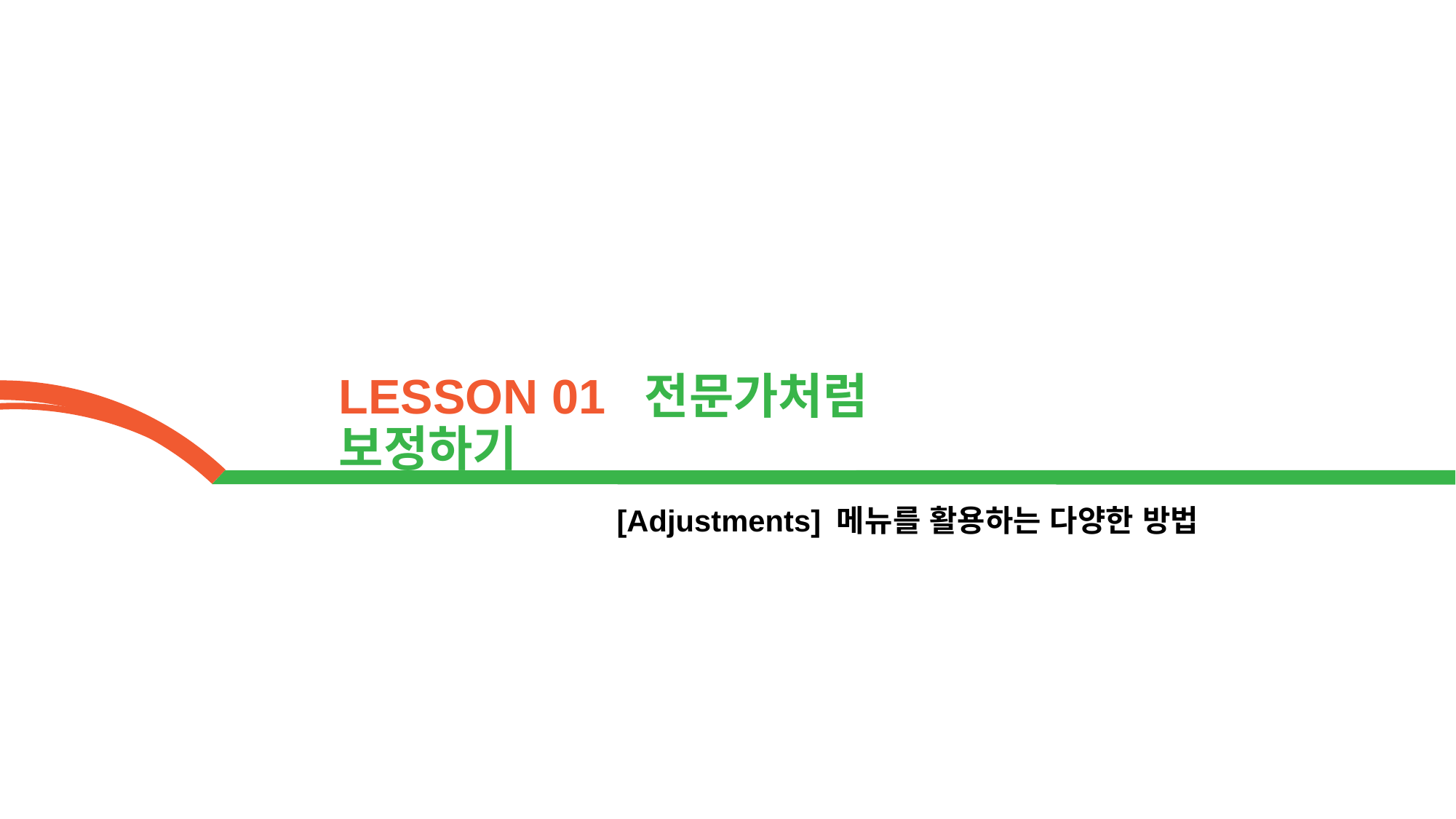

LESSON 01  전문가처럼 보정하기
[Adjustments] 메뉴를 활용하는 다양한 방법